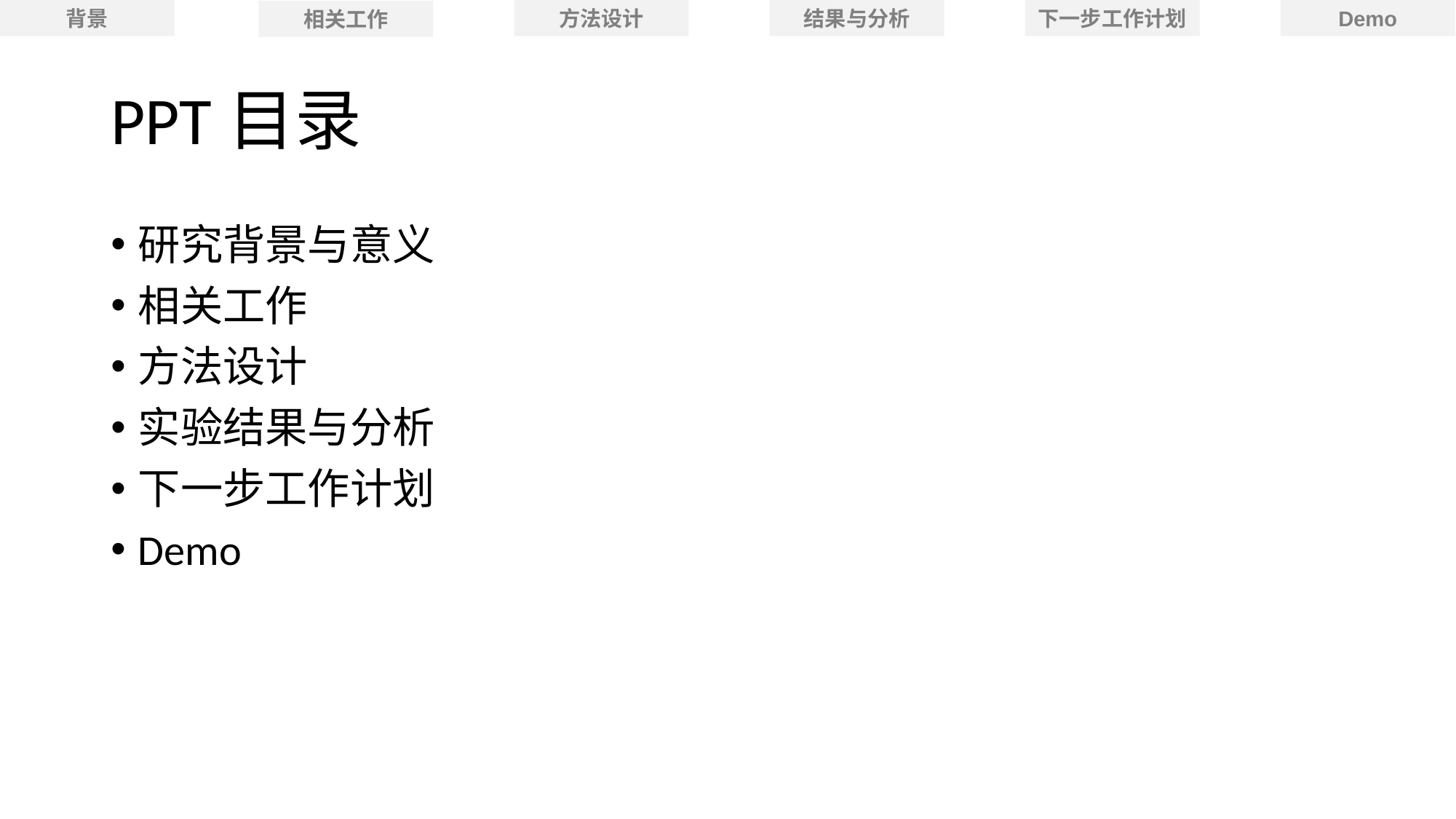

背景
方法设计
结果与分析
下一步工作计划
Demo
相关工作
# PPT目录
研究背景与意义
相关工作
方法设计
实验结果与分析
下一步工作计划
Demo